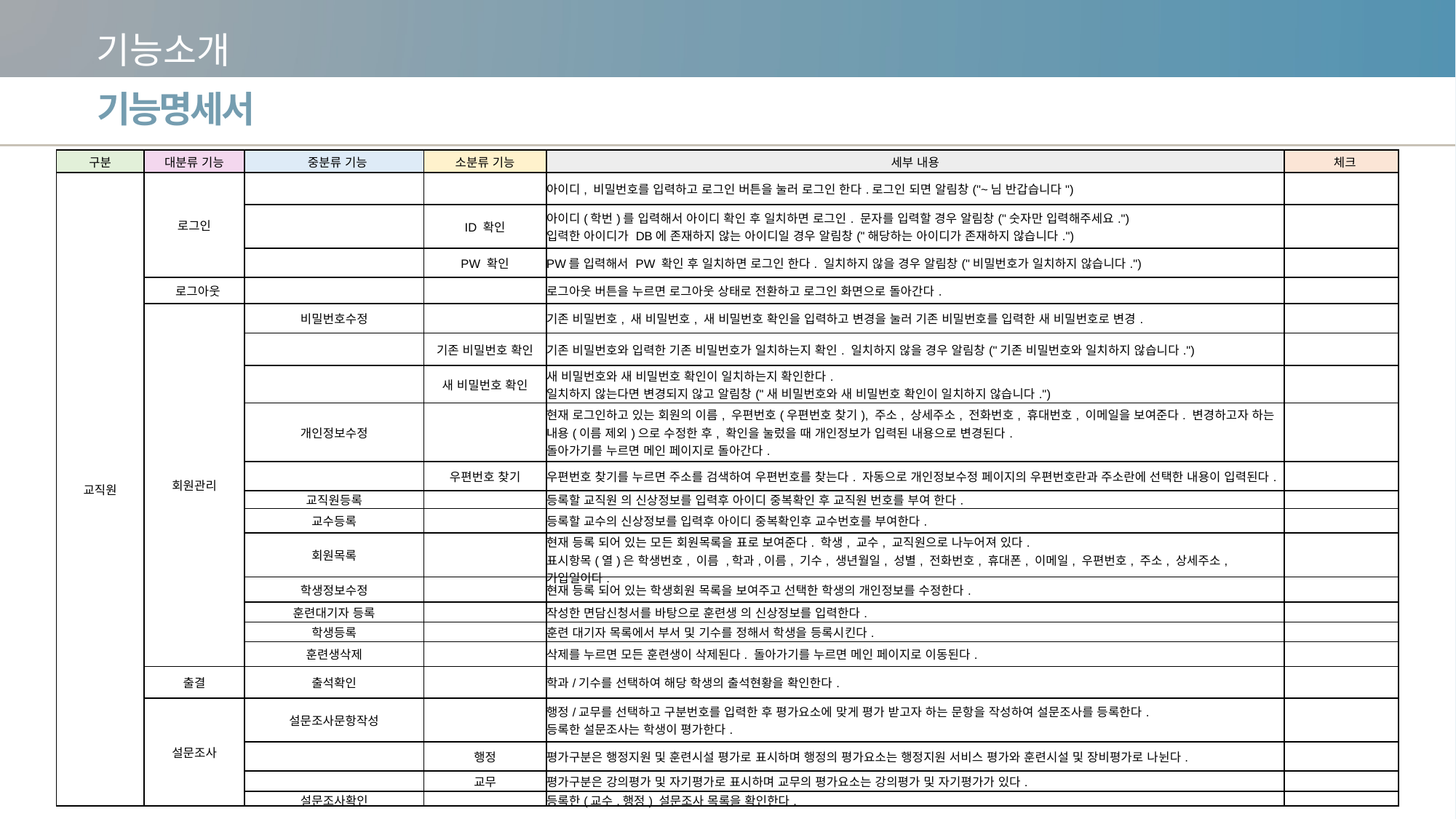

기능소개

기능명세서
| 구분 | 대분류 기능 | 중분류 기능 | 소분류 기능 | 세부 내용 | 체크 |
| --- | --- | --- | --- | --- | --- |
| 교직원 | 로그인 |  |  | 아이디, 비밀번호를 입력하고 로그인 버튼을 눌러 로그인 한다.로그인 되면 알림창("~님 반갑습니다") |  |
|  |  |  | ID 확인 | 아이디(학번)를 입력해서 아이디 확인 후 일치하면 로그인. 문자를 입력할 경우 알림창("숫자만 입력해주세요.") 입력한 아이디가 DB에 존재하지 않는 아이디일 경우 알림창("해당하는 아이디가 존재하지 않습니다.") |  |
|  |  |  | PW 확인 | PW를 입력해서 PW 확인 후 일치하면 로그인 한다. 일치하지 않을 경우 알림창("비밀번호가 일치하지 않습니다.") |  |
|  | 로그아웃 |  |  | 로그아웃 버튼을 누르면 로그아웃 상태로 전환하고 로그인 화면으로 돌아간다. |  |
|  | 회원관리 | 비밀번호수정 |  | 기존 비밀번호, 새 비밀번호, 새 비밀번호 확인을 입력하고 변경을 눌러 기존 비밀번호를 입력한 새 비밀번호로 변경. |  |
|  |  |  | 기존 비밀번호 확인 | 기존 비밀번호와 입력한 기존 비밀번호가 일치하는지 확인. 일치하지 않을 경우 알림창("기존 비밀번호와 일치하지 않습니다.") |  |
|  |  |  | 새 비밀번호 확인 | 새 비밀번호와 새 비밀번호 확인이 일치하는지 확인한다. 일치하지 않는다면 변경되지 않고 알림창("새 비밀번호와 새 비밀번호 확인이 일치하지 않습니다.") |  |
|  |  | 개인정보수정 |  | 현재 로그인하고 있는 회원의 이름, 우편번호(우편번호 찾기), 주소, 상세주소, 전화번호, 휴대번호, 이메일을 보여준다. 변경하고자 하는 내용(이름 제외)으로 수정한 후, 확인을 눌렀을 때 개인정보가 입력된 내용으로 변경된다. 돌아가기를 누르면 메인 페이지로 돌아간다. |  |
|  |  |  | 우편번호 찾기 | 우편번호 찾기를 누르면 주소를 검색하여 우편번호를 찾는다. 자동으로 개인정보수정 페이지의 우편번호란과 주소란에 선택한 내용이 입력된다. |  |
|  |  | 교직원등록 |  | 등록할 교직원 의 신상정보를 입력후 아이디 중복확인 후 교직원 번호를 부여 한다. |  |
|  |  | 교수등록 |  | 등록할 교수의 신상정보를 입력후 아이디 중복확인후 교수번호를 부여한다. |  |
|  |  | 회원목록 |  | 현재 등록 되어 있는 모든 회원목록을 표로 보여준다. 학생, 교수, 교직원으로 나누어져 있다. 표시항목(열)은 학생번호, 이름 ,학과,이름, 기수, 생년월일, 성별, 전화번호, 휴대폰, 이메일, 우편번호, 주소, 상세주소, 가입일이다. |  |
|  |  | 학생정보수정 |  | 현재 등록 되어 있는 학생회원 목록을 보여주고 선택한 학생의 개인정보를 수정한다. |  |
|  |  | 훈련대기자 등록 |  | 작성한 면담신청서를 바탕으로 훈련생 의 신상정보를 입력한다. |  |
|  |  | 학생등록 |  | 훈련 대기자 목록에서 부서 및 기수를 정해서 학생을 등록시킨다. |  |
|  |  | 훈련생삭제 |  | 삭제를 누르면 모든 훈련생이 삭제된다. 돌아가기를 누르면 메인 페이지로 이동된다. |  |
|  | 출결 | 출석확인 |  | 학과/기수를 선택하여 해당 학생의 출석현황을 확인한다. |  |
|  | 설문조사 | 설문조사문항작성 |  | 행정/교무를 선택하고 구분번호를 입력한 후 평가요소에 맞게 평가 받고자 하는 문항을 작성하여 설문조사를 등록한다. 등록한 설문조사는 학생이 평가한다. |  |
|  |  |  | 행정 | 평가구분은 행정지원 및 훈련시설 평가로 표시하며 행정의 평가요소는 행정지원 서비스 평가와 훈련시설 및 장비평가로 나뉜다. |  |
|  |  |  | 교무 | 평가구분은 강의평가 및 자기평가로 표시하며 교무의 평가요소는 강의평가 및 자기평가가 있다. |  |
|  |  | 설문조사확인 |  | 등록한(교수,행정) 설문조사 목록을 확인한다. |  |